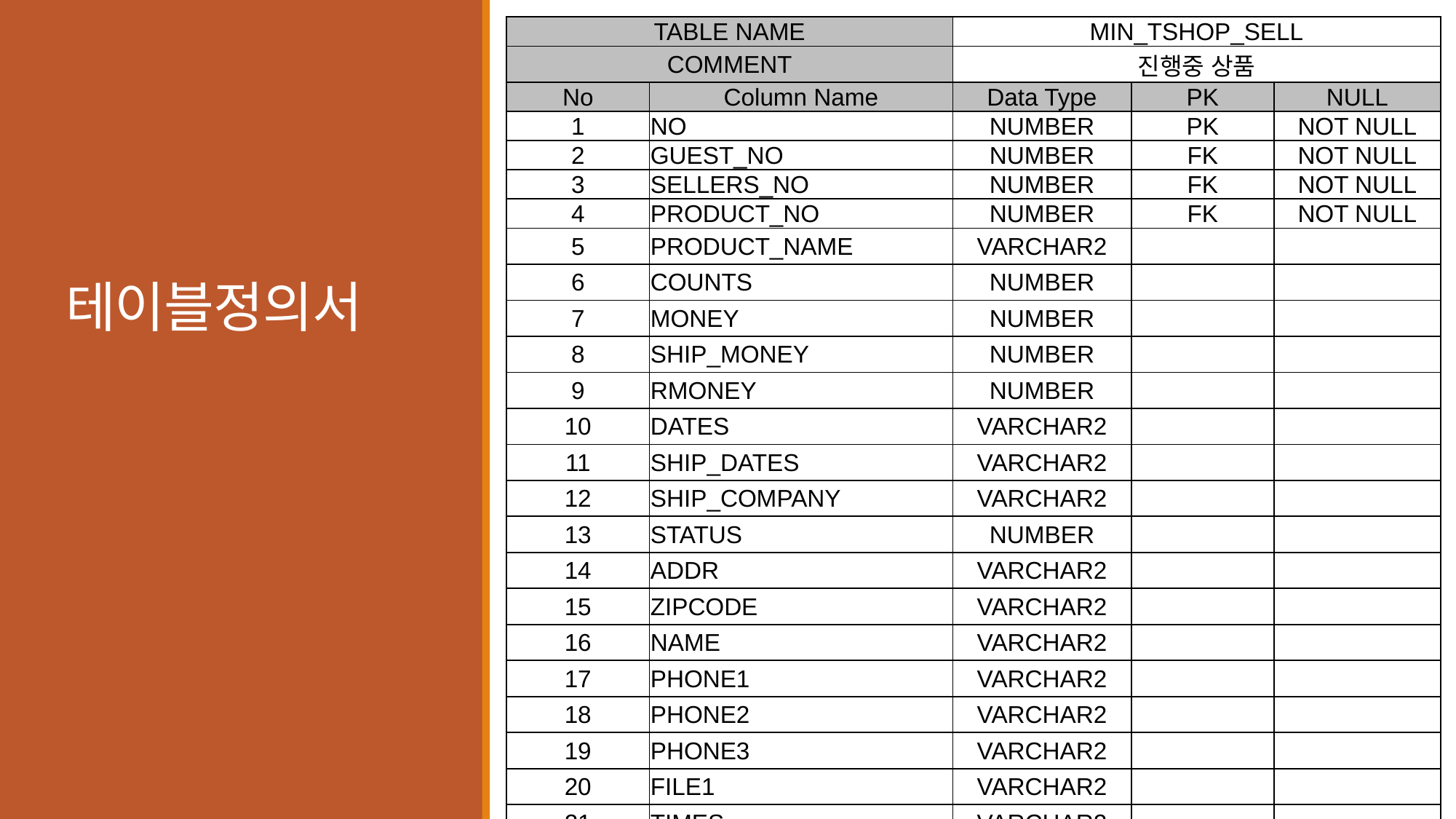

| TABLE NAME |  | MIN\_TSHOP\_SELL |  |  |
| --- | --- | --- | --- | --- |
| COMMENT |  | 진행중 상품 |  |  |
| No | Column Name | Data Type | PK | NULL |
| 1 | NO | NUMBER | PK | NOT NULL |
| 2 | GUEST\_NO | NUMBER | FK | NOT NULL |
| 3 | SELLERS\_NO | NUMBER | FK | NOT NULL |
| 4 | PRODUCT\_NO | NUMBER | FK | NOT NULL |
| 5 | PRODUCT\_NAME | VARCHAR2 |  |  |
| 6 | COUNTS | NUMBER |  |  |
| 7 | MONEY | NUMBER |  |  |
| 8 | SHIP\_MONEY | NUMBER |  |  |
| 9 | RMONEY | NUMBER |  |  |
| 10 | DATES | VARCHAR2 |  |  |
| 11 | SHIP\_DATES | VARCHAR2 |  |  |
| 12 | SHIP\_COMPANY | VARCHAR2 |  |  |
| 13 | STATUS | NUMBER |  |  |
| 14 | ADDR | VARCHAR2 |  |  |
| 15 | ZIPCODE | VARCHAR2 |  |  |
| 16 | NAME | VARCHAR2 |  |  |
| 17 | PHONE1 | VARCHAR2 |  |  |
| 18 | PHONE2 | VARCHAR2 |  |  |
| 19 | PHONE3 | VARCHAR2 |  |  |
| 20 | FILE1 | VARCHAR2 |  |  |
| 21 | TIMES | VARCHAR2 |  |  |
| 22 | SHIP\_NUM | VARCHAR2 |  |  |
| 23 | HASREVIEW | NUMBER |  |  |
# 테이블정의서